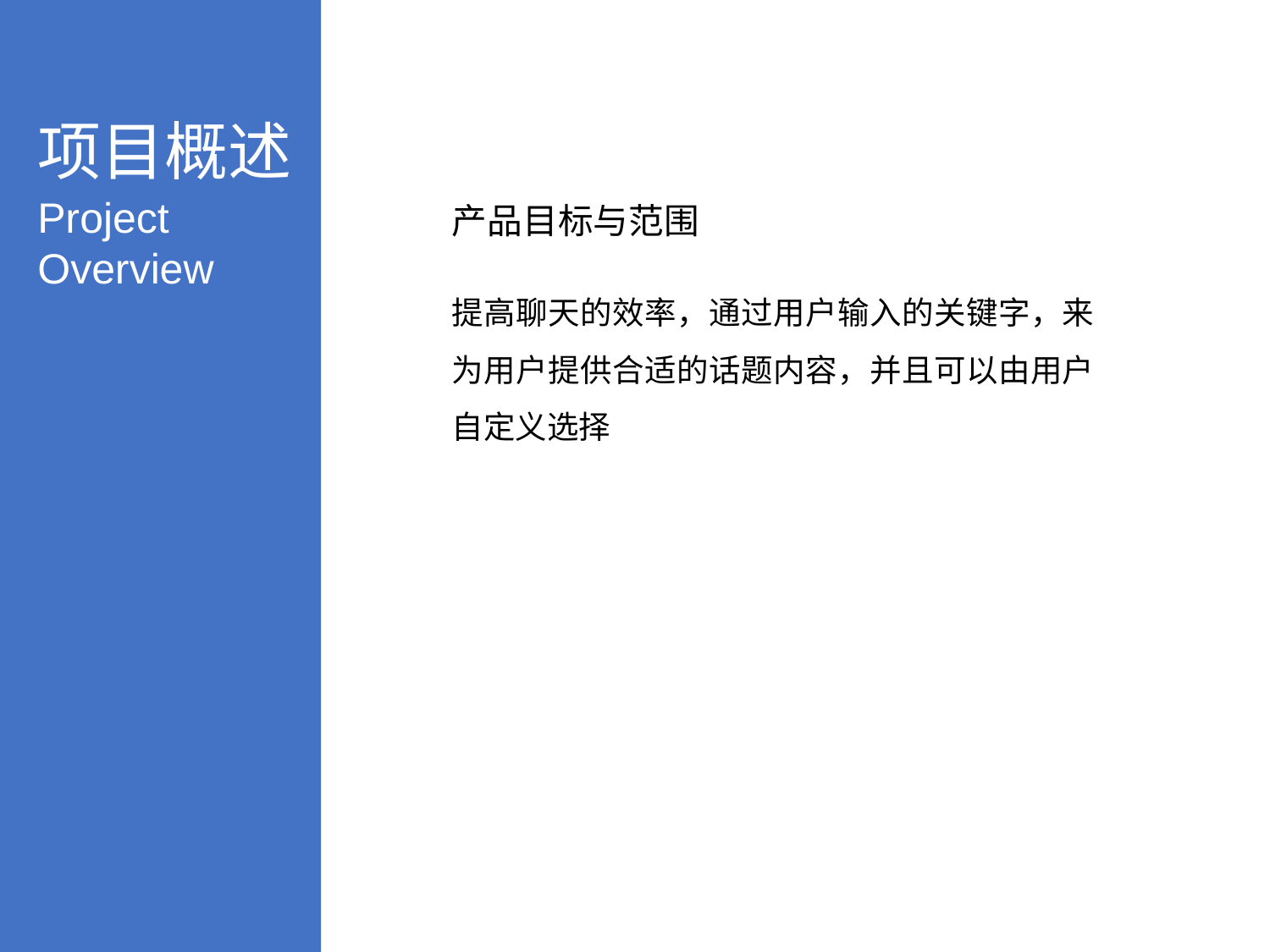

项目概述
Project Overview
产品目标与范围
提高聊天的效率，通过用户输入的关键字，来为用户提供合适的话题内容，并且可以由用户自定义选择